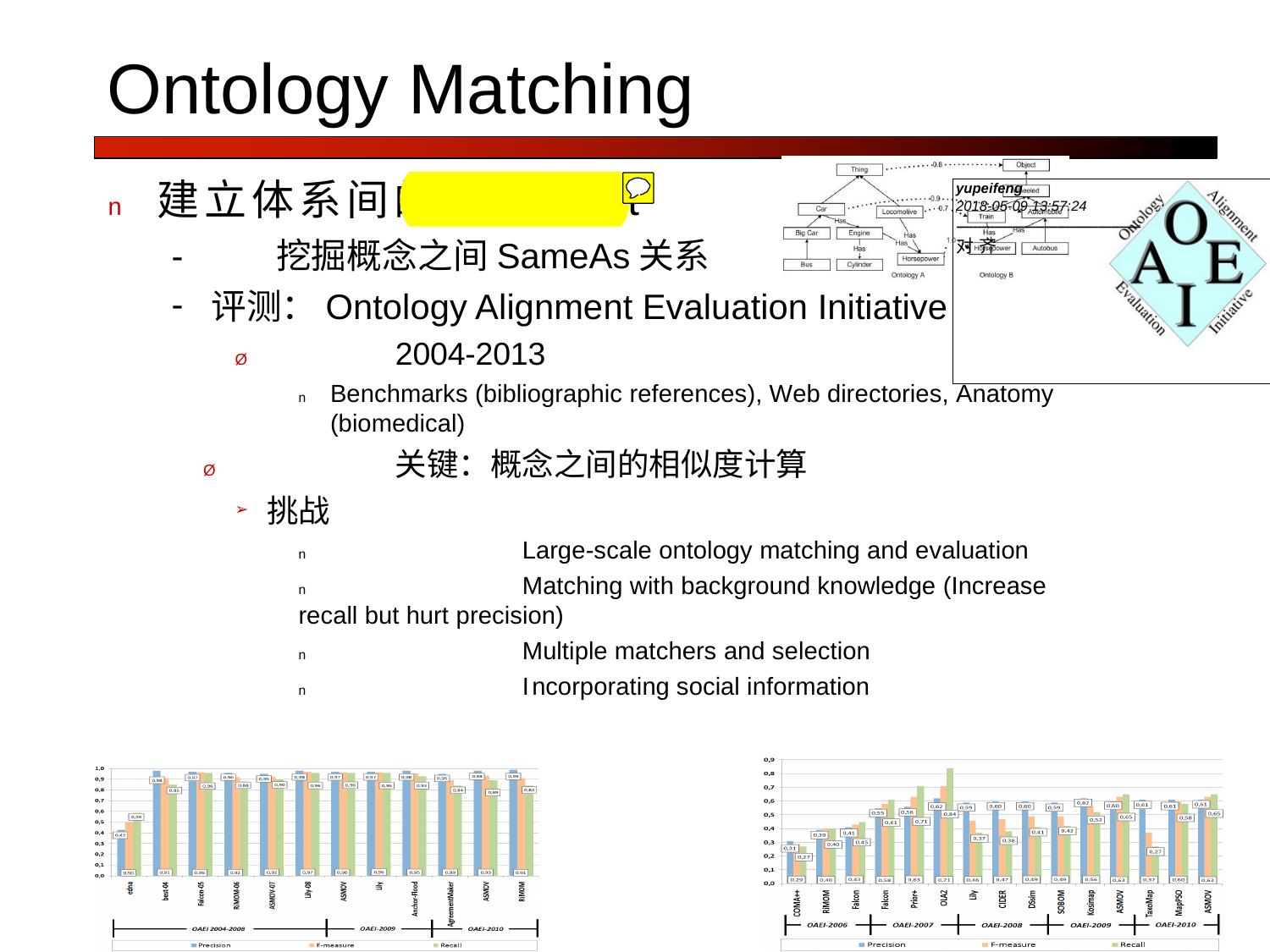

# Ontology Matching

n	建立体系间的Alignment

-	挖掘概念之间SameAs关系
评测：Ontology Alignment Evaluation Initiative
Ø	2004-2013
n	Benchmarks (bibliographic references), Web directories, Anatomy (biomedical)
Ø	关键：概念之间的相似度计算
挑战
n	Large-scale ontology matching and evaluation
n	Matching with background knowledge (Increase recall but hurt precision)
n	Multiple matchers and selection
n	Incorporating social information

yupeifeng
2018-05-09 13:57:24
--------------------------------------------
对齐